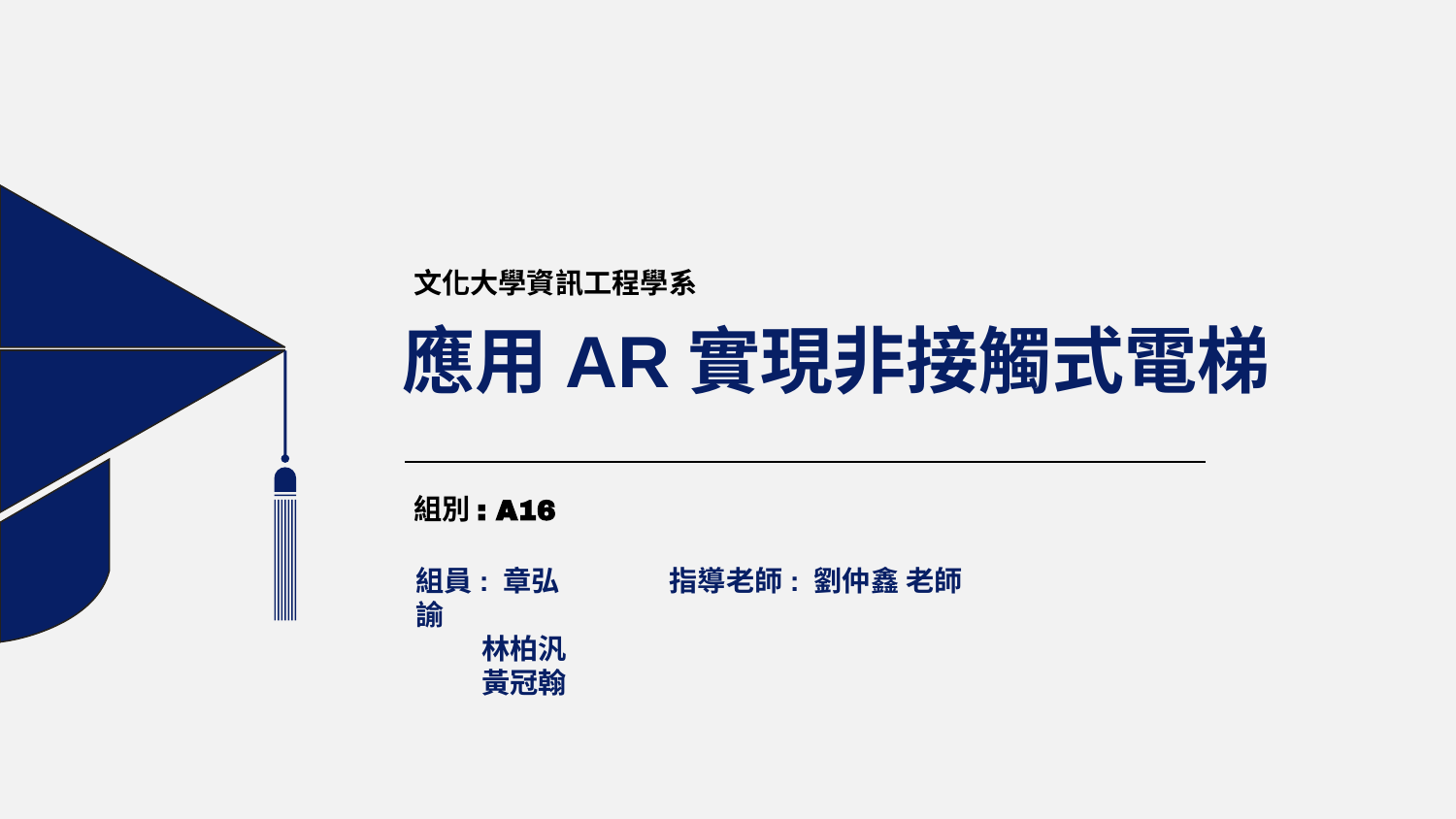

文化大學資訊工程學系
應用AR實現非接觸式電梯

組別: A16
組員: 章弘諭
         林柏汎
         黃冠翰
指導老師: 劉仲鑫 老師